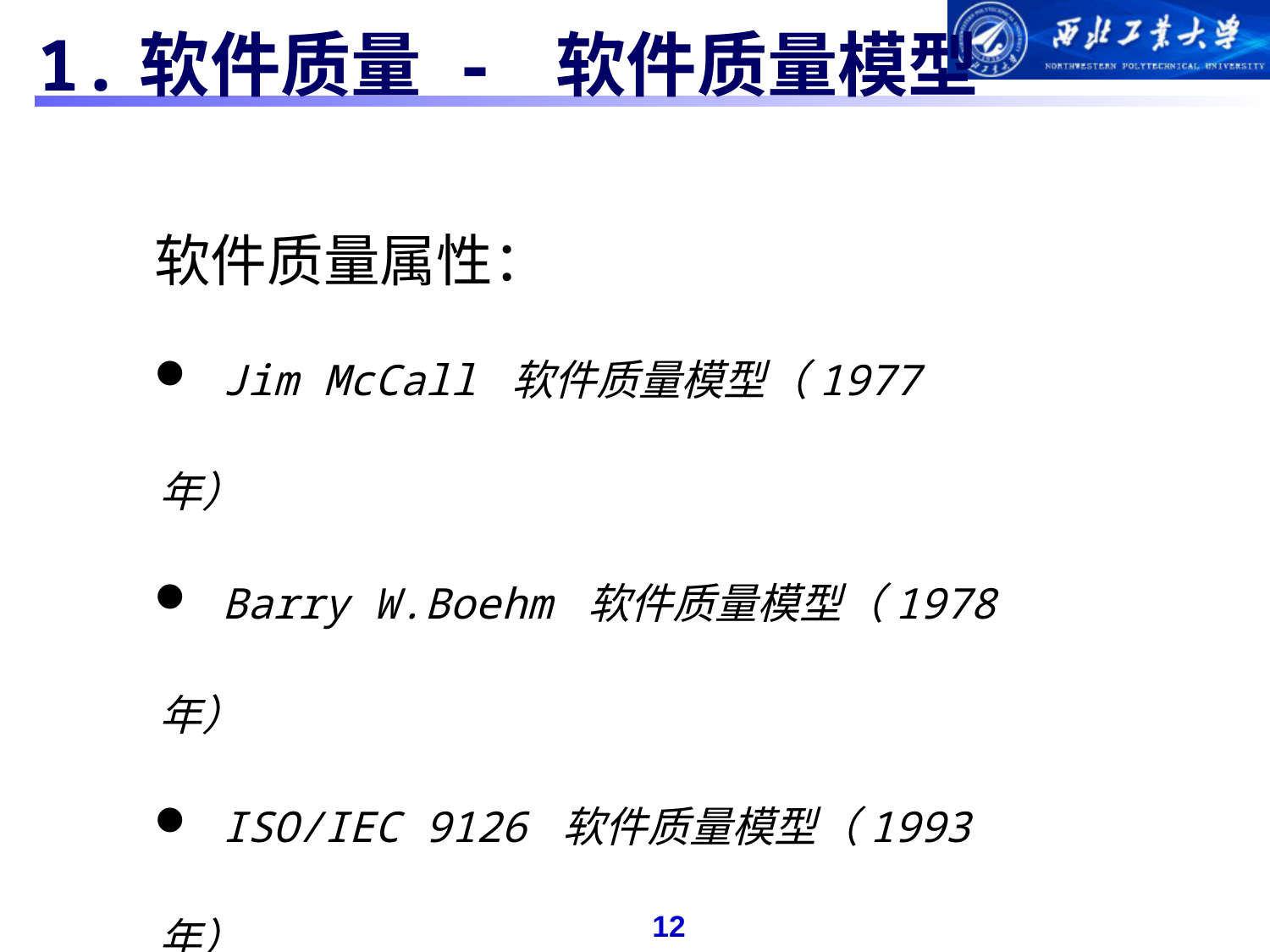

# 1.软件质量 - 软件质量模型
软件质量属性：
 Jim McCall 软件质量模型（1977 年）
 Barry W.Boehm 软件质量模型（1978 年）
 ISO/IEC 9126 软件质量模型（1993 年）
 ISO/IEC 25010 软件质量模型（2011 年）